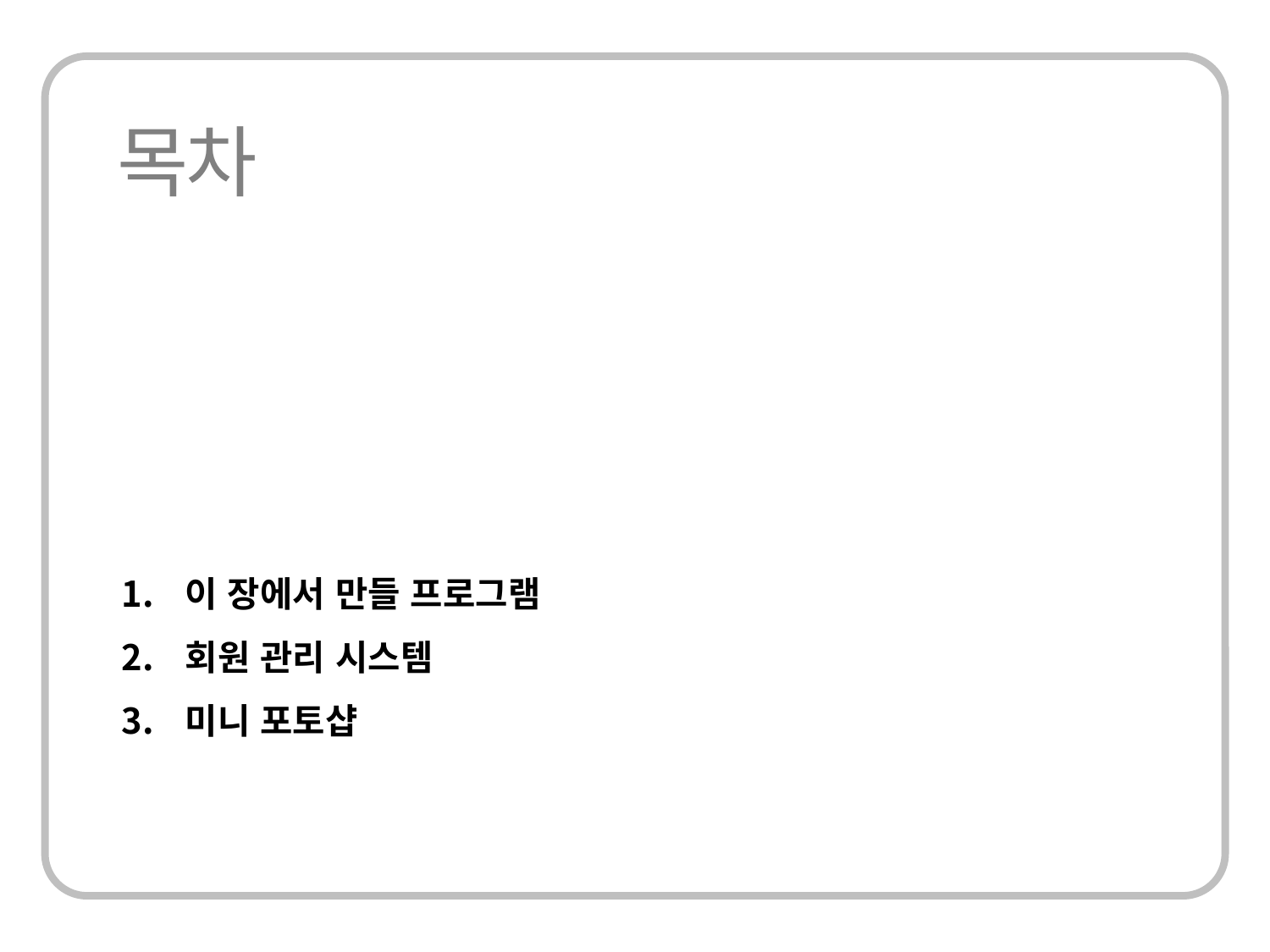

이 장에서 만들 프로그램
회원 관리 시스템
미니 포토샵